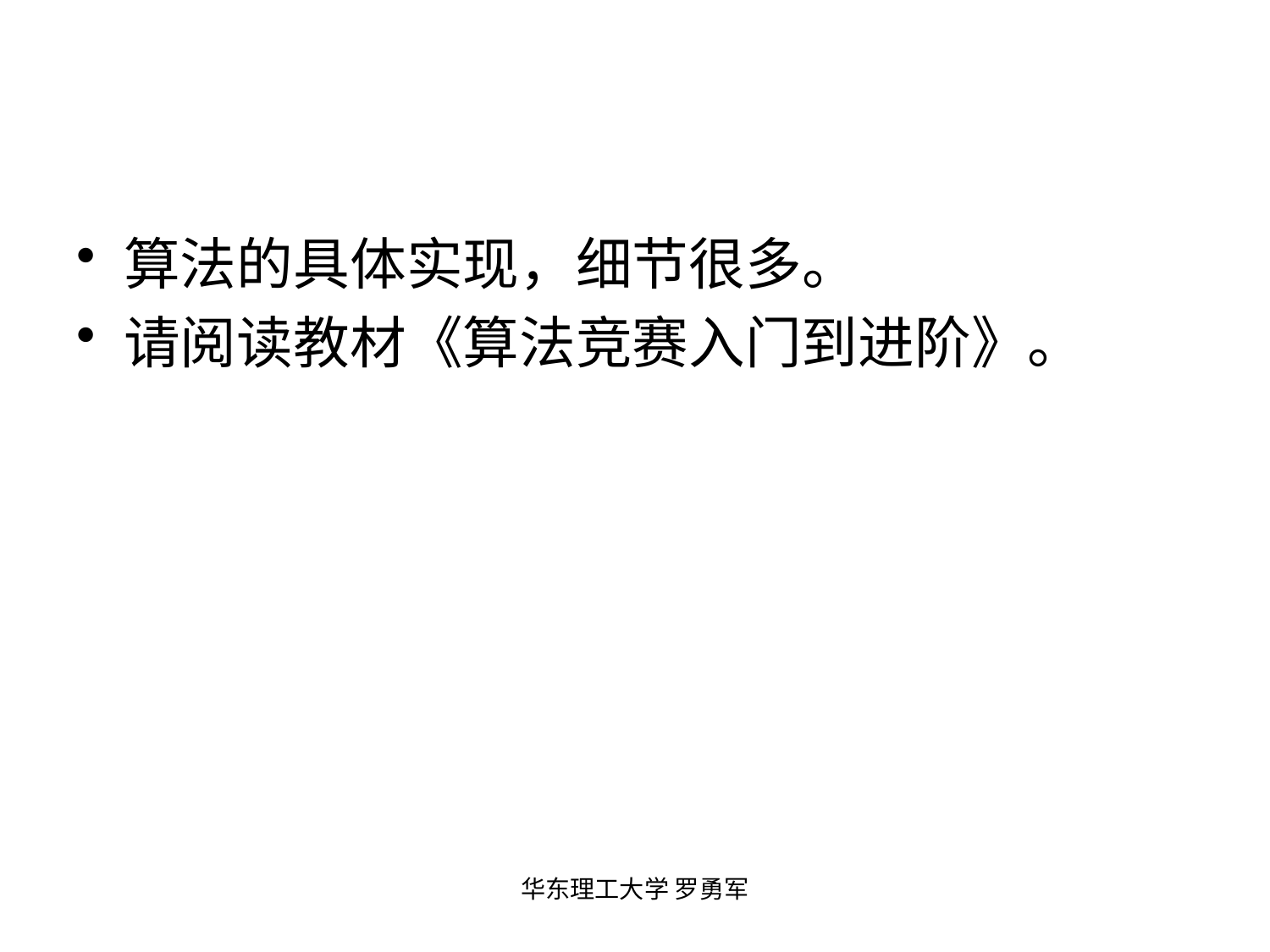

算法的具体实现，细节很多。
请阅读教材《算法竞赛入门到进阶》。
华东理工大学 罗勇军